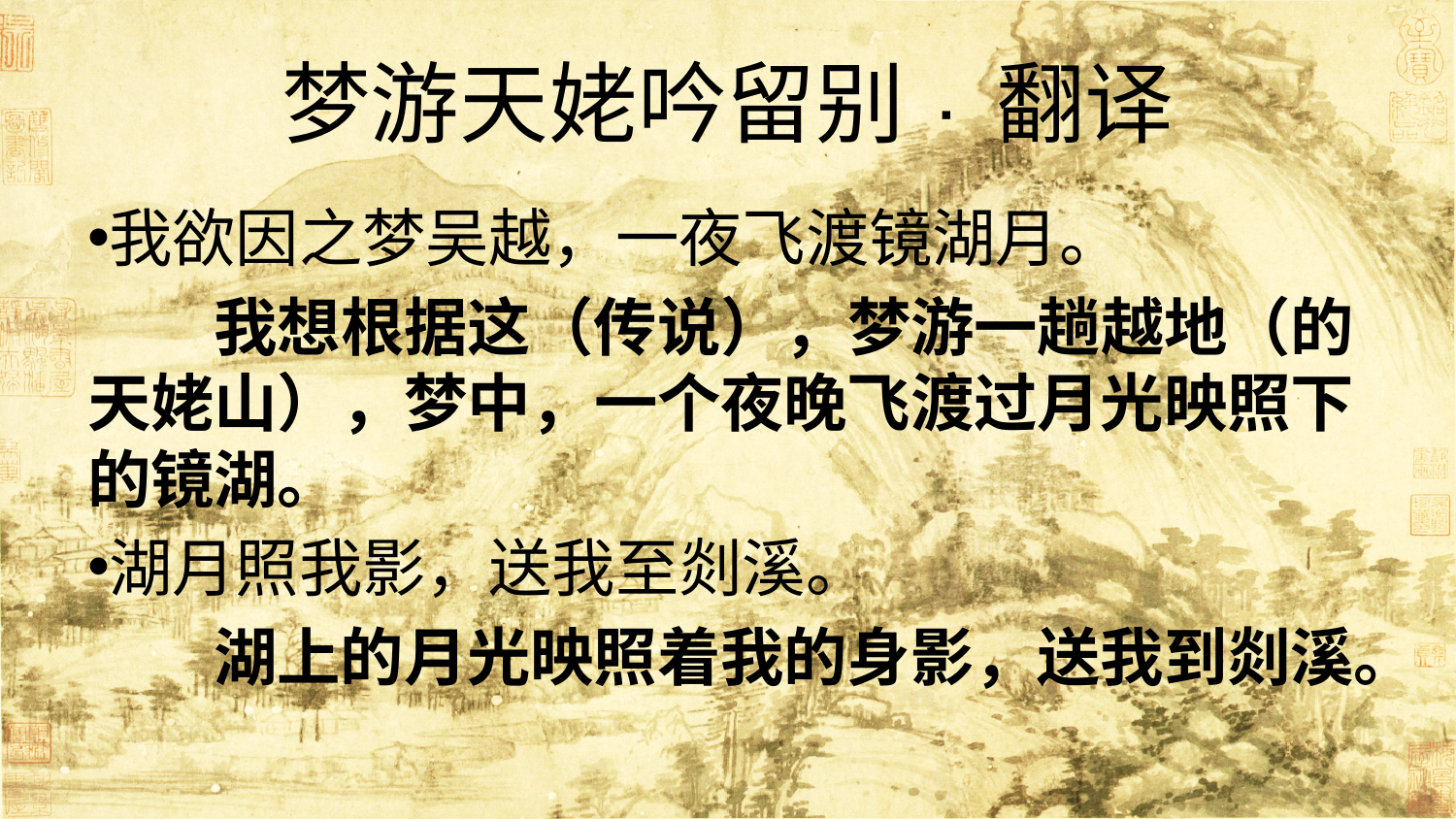

# 梦游天姥吟留别·翻译
我欲因之梦吴越，一夜飞渡镜湖月。
　　我想根据这（传说），梦游一趟越地（的天姥山），梦中，一个夜晚飞渡过月光映照下的镜湖。
湖月照我影，送我至剡溪。
　　湖上的月光映照着我的身影，送我到剡溪。